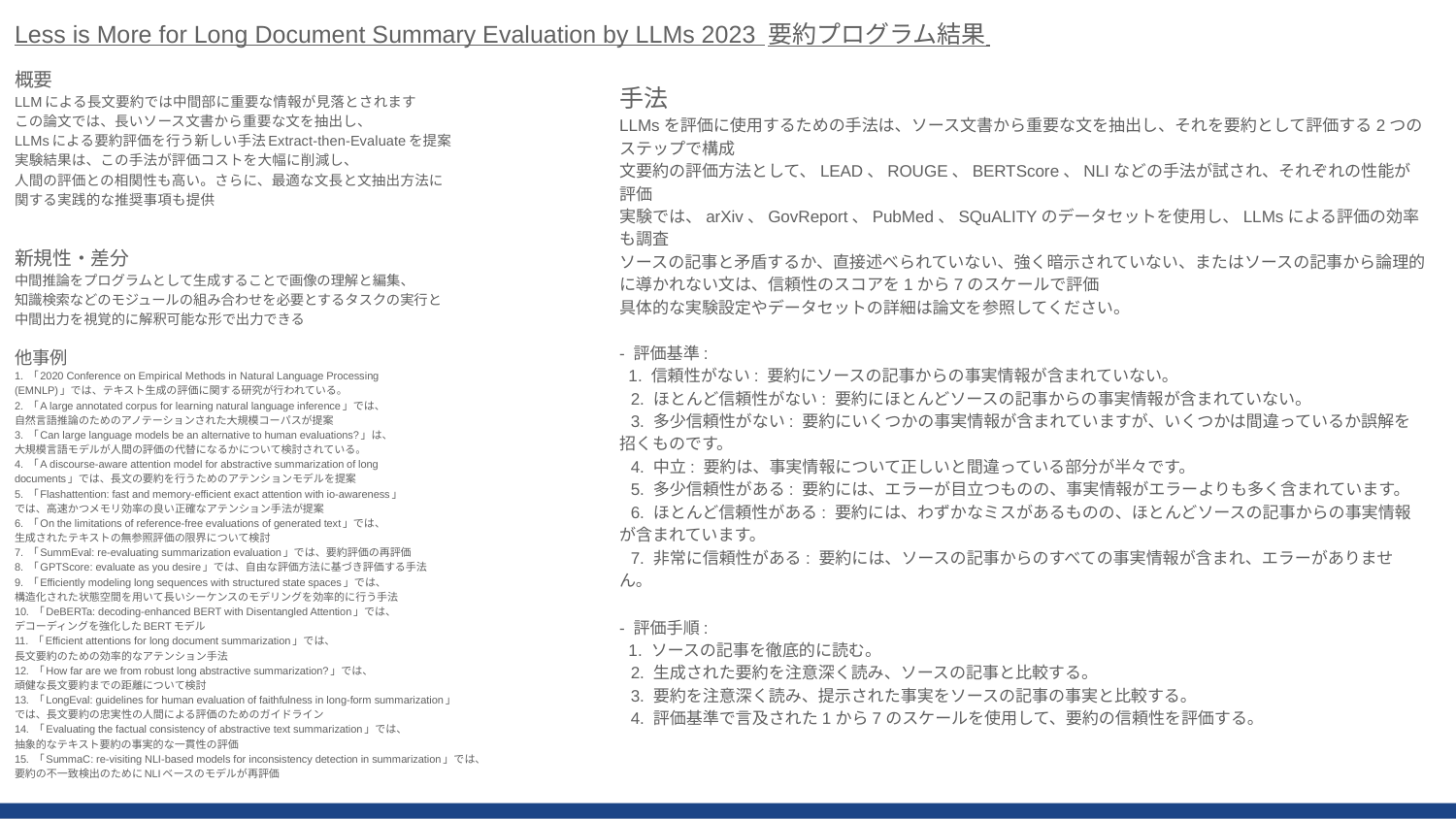

Less is More for Long Document Summary Evaluation by LLMs 2023 要約プログラム結果
概要
LLMによる長文要約では中間部に重要な情報が見落とされます
この論文では、長いソース文書から重要な文を抽出し、
LLMsによる要約評価を行う新しい手法Extract-then-Evaluateを提案
実験結果は、この手法が評価コストを大幅に削減し、
人間の評価との相関性も高い。さらに、最適な文長と文抽出方法に
関する実践的な推奨事項も提供
新規性・差分
中間推論をプログラムとして生成することで画像の理解と編集、
知識検索などのモジュールの組み合わせを必要とするタスクの実行と
中間出力を視覚的に解釈可能な形で出力できる
他事例
1. 「2020 Conference on Empirical Methods in Natural Language Processing
(EMNLP)」では、テキスト生成の評価に関する研究が行われている。
2. 「A large annotated corpus for learning natural language inference」では、
自然言語推論のためのアノテーションされた大規模コーパスが提案
3. 「Can large language models be an alternative to human evaluations?」は、
大規模言語モデルが人間の評価の代替になるかについて検討されている。
4. 「A discourse-aware attention model for abstractive summarization of long
documents」では、長文の要約を行うためのアテンションモデルを提案
5. 「Flashattention: fast and memory-efficient exact attention with io-awareness」
では、高速かつメモリ効率の良い正確なアテンション手法が提案
6. 「On the limitations of reference-free evaluations of generated text」では、
生成されたテキストの無参照評価の限界について検討
7. 「SummEval: re-evaluating summarization evaluation」では、要約評価の再評価
8. 「GPTScore: evaluate as you desire」では、自由な評価方法に基づき評価する手法
9. 「Efficiently modeling long sequences with structured state spaces」では、
構造化された状態空間を用いて長いシーケンスのモデリングを効率的に行う手法
10. 「DeBERTa: decoding-enhanced BERT with Disentangled Attention」では、
デコーディングを強化したBERTモデル
11. 「Efficient attentions for long document summarization」では、
長文要約のための効率的なアテンション手法
12. 「How far are we from robust long abstractive summarization?」では、
頑健な長文要約までの距離について検討
13. 「LongEval: guidelines for human evaluation of faithfulness in long-form summarization」
では、長文要約の忠実性の人間による評価のためのガイドライン
14. 「Evaluating the factual consistency of abstractive text summarization」では、
抽象的なテキスト要約の事実的な一貫性の評価
15. 「SummaC: re-visiting NLI-based models for inconsistency detection in summarization」では、
要約の不一致検出のためにNLIベースのモデルが再評価
手法
LLMsを評価に使用するための手法は、ソース文書から重要な文を抽出し、それを要約として評価する2つのステップで構成
文要約の評価方法として、LEAD、ROUGE、BERTScore、NLIなどの手法が試され、それぞれの性能が評価
実験では、arXiv、GovReport、PubMed、SQuALITYのデータセットを使用し、LLMsによる評価の効率も調査
ソースの記事と矛盾するか、直接述べられていない、強く暗示されていない、またはソースの記事から論理的に導かれない文は、信頼性のスコアを1から7のスケールで評価
具体的な実験設定やデータセットの詳細は論文を参照してください。
- 評価基準:
  1. 信頼性がない: 要約にソースの記事からの事実情報が含まれていない。
  2. ほとんど信頼性がない: 要約にほとんどソースの記事からの事実情報が含まれていない。
  3. 多少信頼性がない: 要約にいくつかの事実情報が含まれていますが、いくつかは間違っているか誤解を招くものです。
  4. 中立: 要約は、事実情報について正しいと間違っている部分が半々です。
  5. 多少信頼性がある: 要約には、エラーが目立つものの、事実情報がエラーよりも多く含まれています。
  6. ほとんど信頼性がある: 要約には、わずかなミスがあるものの、ほとんどソースの記事からの事実情報が含まれています。
  7. 非常に信頼性がある: 要約には、ソースの記事からのすべての事実情報が含まれ、エラーがありません。
- 評価手順:
  1. ソースの記事を徹底的に読む。
  2. 生成された要約を注意深く読み、ソースの記事と比較する。
  3. 要約を注意深く読み、提示された事実をソースの記事の事実と比較する。
  4. 評価基準で言及された1から7のスケールを使用して、要約の信頼性を評価する。